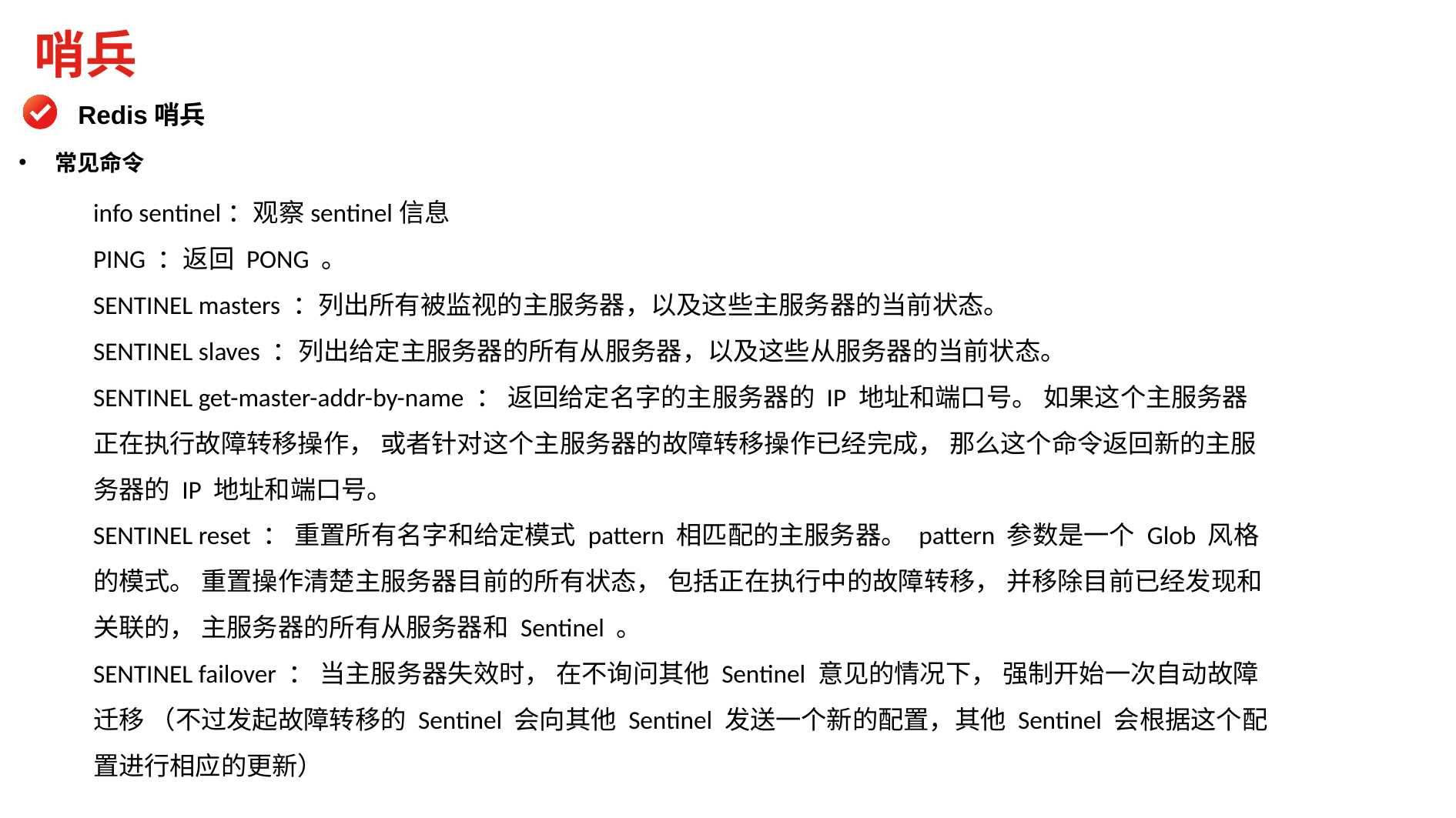

哨兵
Redis哨兵

常见命令
info sentinel：观察sentinel信息
PING ：返回 PONG 。
SENTINEL masters ：列出所有被监视的主服务器，以及这些主服务器的当前状态。
SENTINEL slaves ：列出给定主服务器的所有从服务器，以及这些从服务器的当前状态。
SENTINEL get-master-addr-by-name ： 返回给定名字的主服务器的 IP 地址和端口号。 如果这个主服务器正在执行故障转移操作， 或者针对这个主服务器的故障转移操作已经完成， 那么这个命令返回新的主服务器的 IP 地址和端口号。
SENTINEL reset ： 重置所有名字和给定模式 pattern 相匹配的主服务器。 pattern 参数是一个 Glob 风格的模式。 重置操作清楚主服务器目前的所有状态， 包括正在执行中的故障转移， 并移除目前已经发现和关联的， 主服务器的所有从服务器和 Sentinel 。
SENTINEL failover ： 当主服务器失效时， 在不询问其他 Sentinel 意见的情况下， 强制开始一次自动故障迁移 （不过发起故障转移的 Sentinel 会向其他 Sentinel 发送一个新的配置，其他 Sentinel 会根据这个配置进行相应的更新）